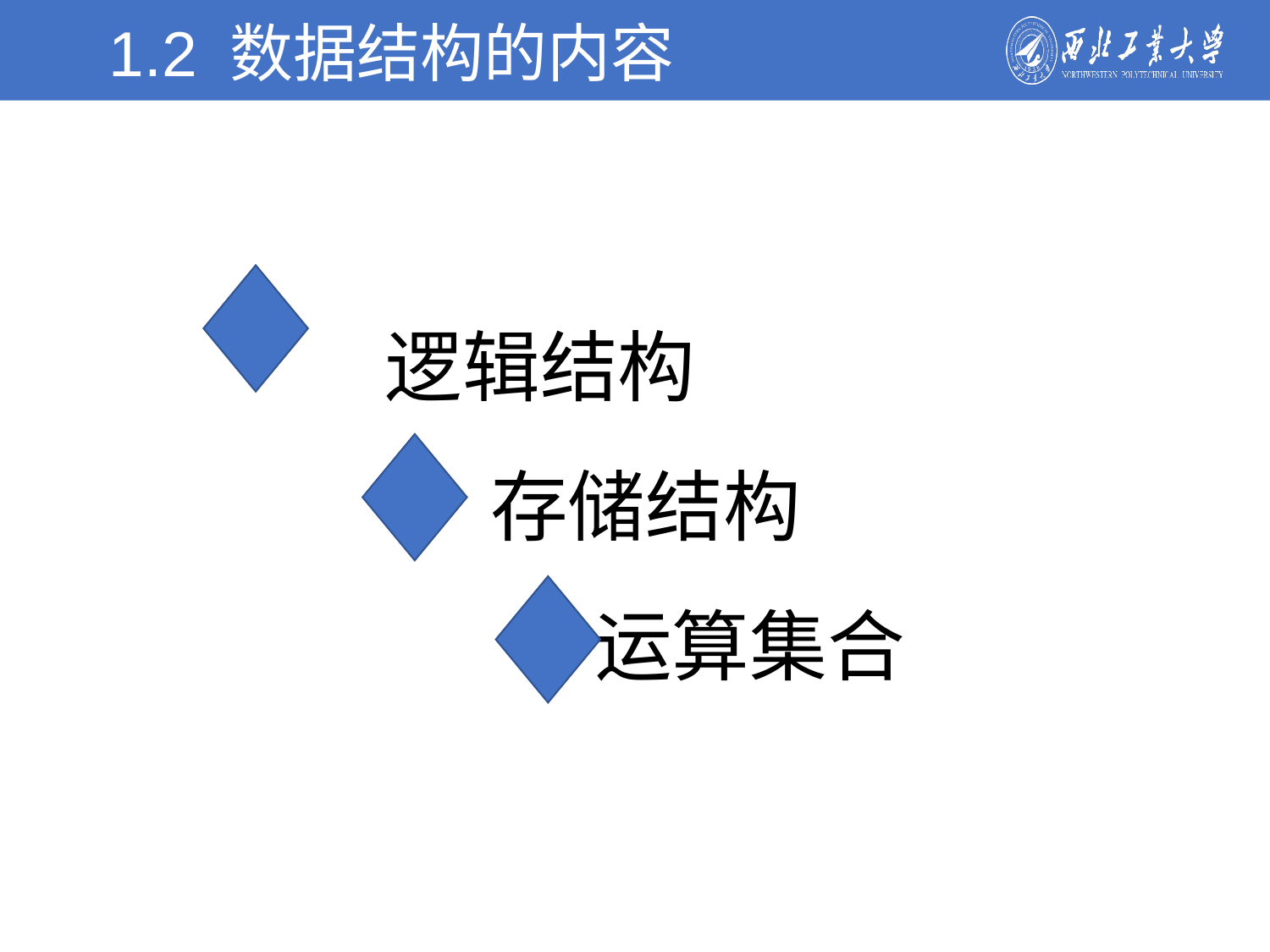

1.2 数据结构的内容
学校简介

逻辑结构
     存储结构
           运算集合

22